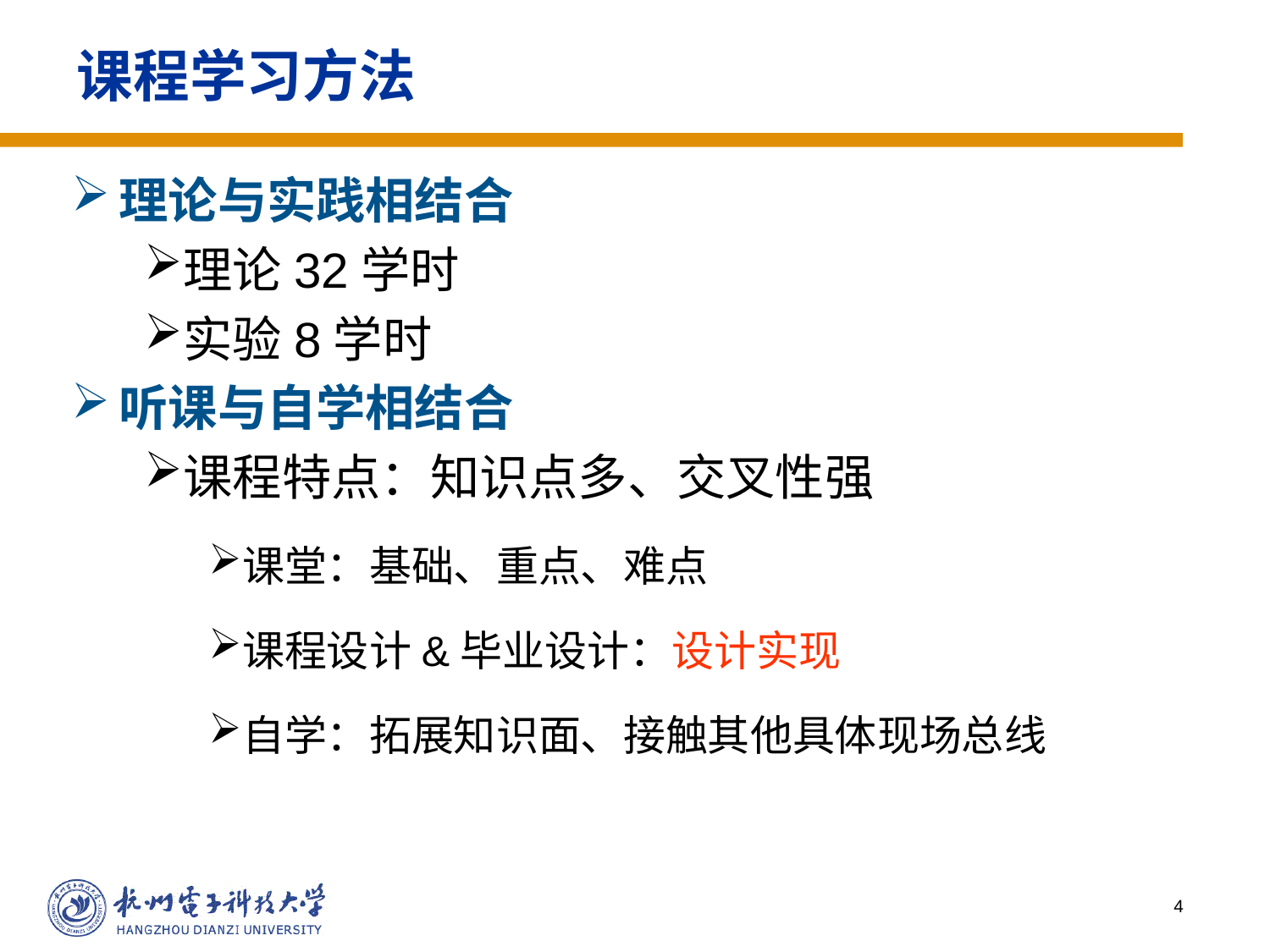

# 课程学习方法
理论与实践相结合
理论32学时
实验8学时
听课与自学相结合
课程特点：知识点多、交叉性强
课堂：基础、重点、难点
课程设计&毕业设计：设计实现
自学：拓展知识面、接触其他具体现场总线